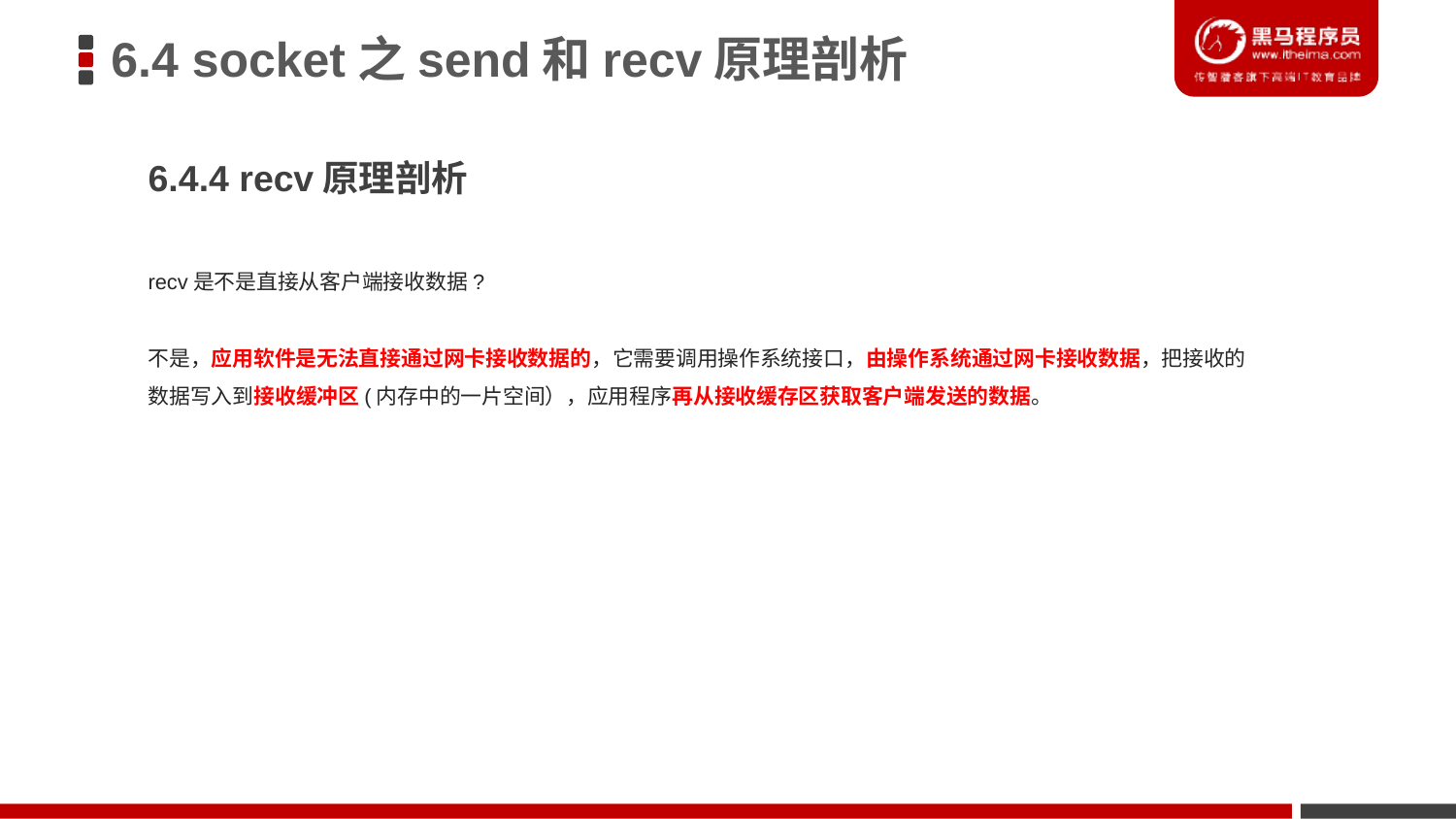

6.4 socket之send和recv原理剖析
6.4.4 recv原理剖析
recv是不是直接从客户端接收数据?

不是，应用软件是无法直接通过网卡接收数据的，它需要调用操作系统接口，由操作系统通过网卡接收数据，把接收的数据写入到接收缓冲区(内存中的一片空间），应用程序再从接收缓存区获取客户端发送的数据。